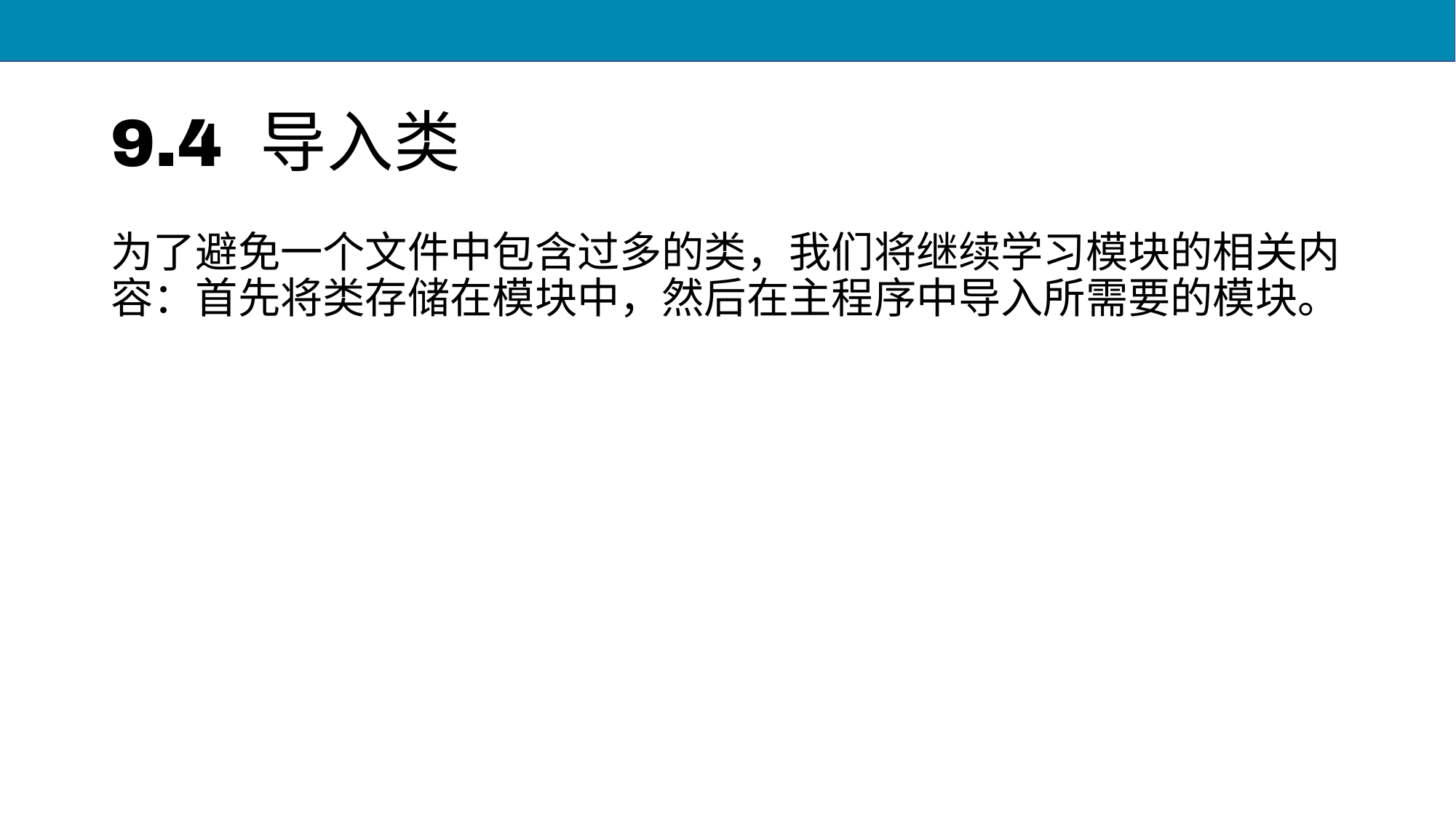

# 9.4 导入类
为了避免一个文件中包含过多的类，我们将继续学习模块的相关内容：首先将类存储在模块中，然后在主程序中导入所需要的模块。